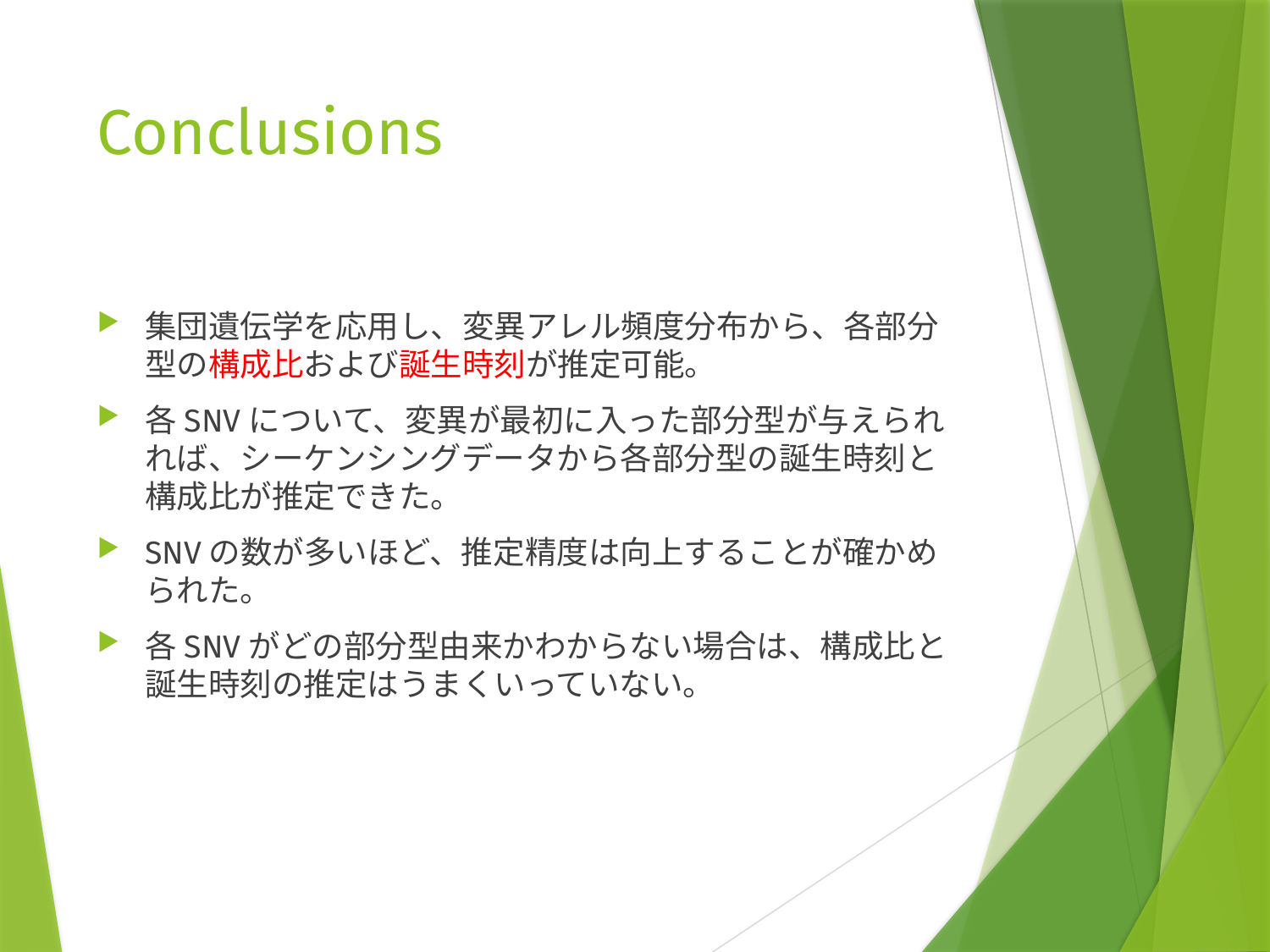

# Conclusions
集団遺伝学を応用し、変異アレル頻度分布から、各部分型の構成比および誕生時刻が推定可能。
各SNVについて、変異が最初に入った部分型が与えられれば、シーケンシングデータから各部分型の誕生時刻と構成比が推定できた。
SNVの数が多いほど、推定精度は向上することが確かめられた。
各SNVがどの部分型由来かわからない場合は、構成比と誕生時刻の推定はうまくいっていない。